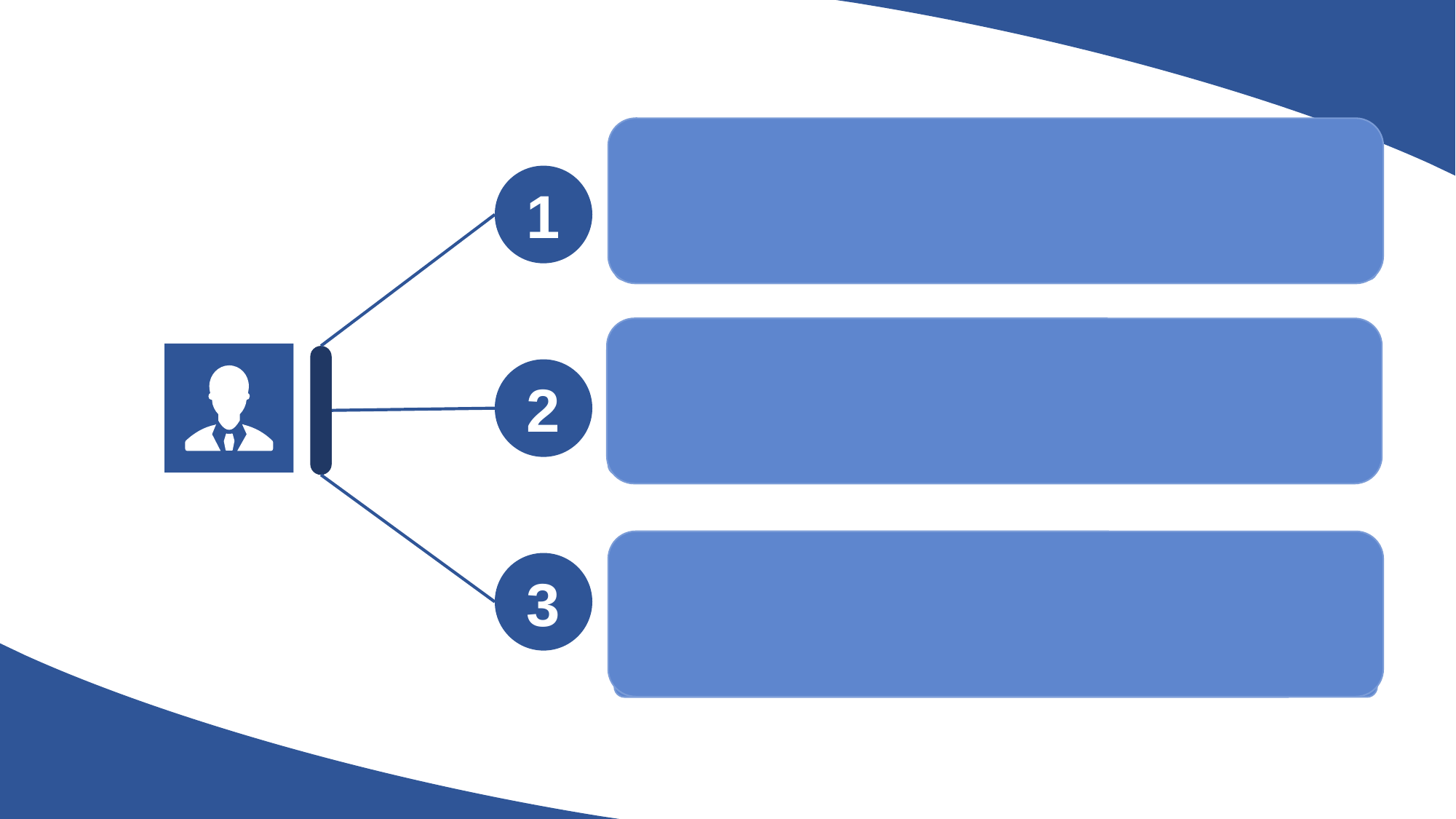

| A和C哪個比較高? 【A因為 ABCD A比C低】 |  |  |  |  |  |  |  |
| --- | --- | --- | --- | --- | --- | --- | --- |
|  |  |  |  |  |  |  |  |
| 什麼水果的溫度最高? 【梨子，因為離子燙】 |  |  |  |  |  |  |  |
|  |  |  |  |  |  |  |  |
| 先天指的是父母的遺傳，那麼後天是指什麼? 【明天的明天】 |  |  |  |  |  |  |  |
1
2
3